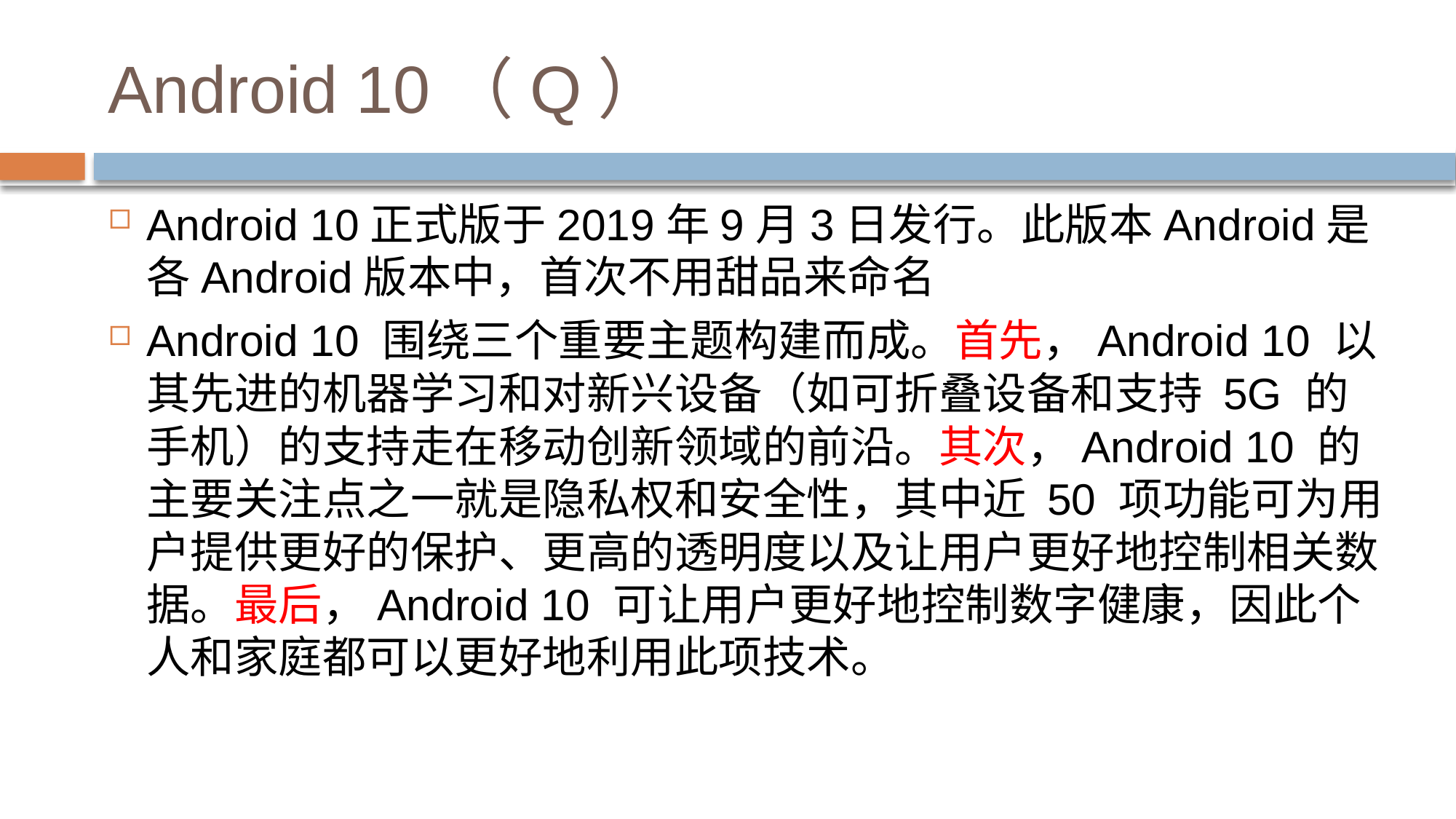

# Android 10（Q）
Android 10正式版于2019年9月3日发行。此版本Android是各Android版本中，首次不用甜品来命名
Android 10 围绕三个重要主题构建而成。首先，Android 10 以其先进的机器学习和对新兴设备（如可折叠设备和支持 5G 的手机）的支持走在移动创新领域的前沿。其次，Android 10 的主要关注点之一就是隐私权和安全性，其中近 50 项功能可为用户提供更好的保护、更高的透明度以及让用户更好地控制相关数据。最后，Android 10 可让用户更好地控制数字健康，因此个人和家庭都可以更好地利用此项技术。